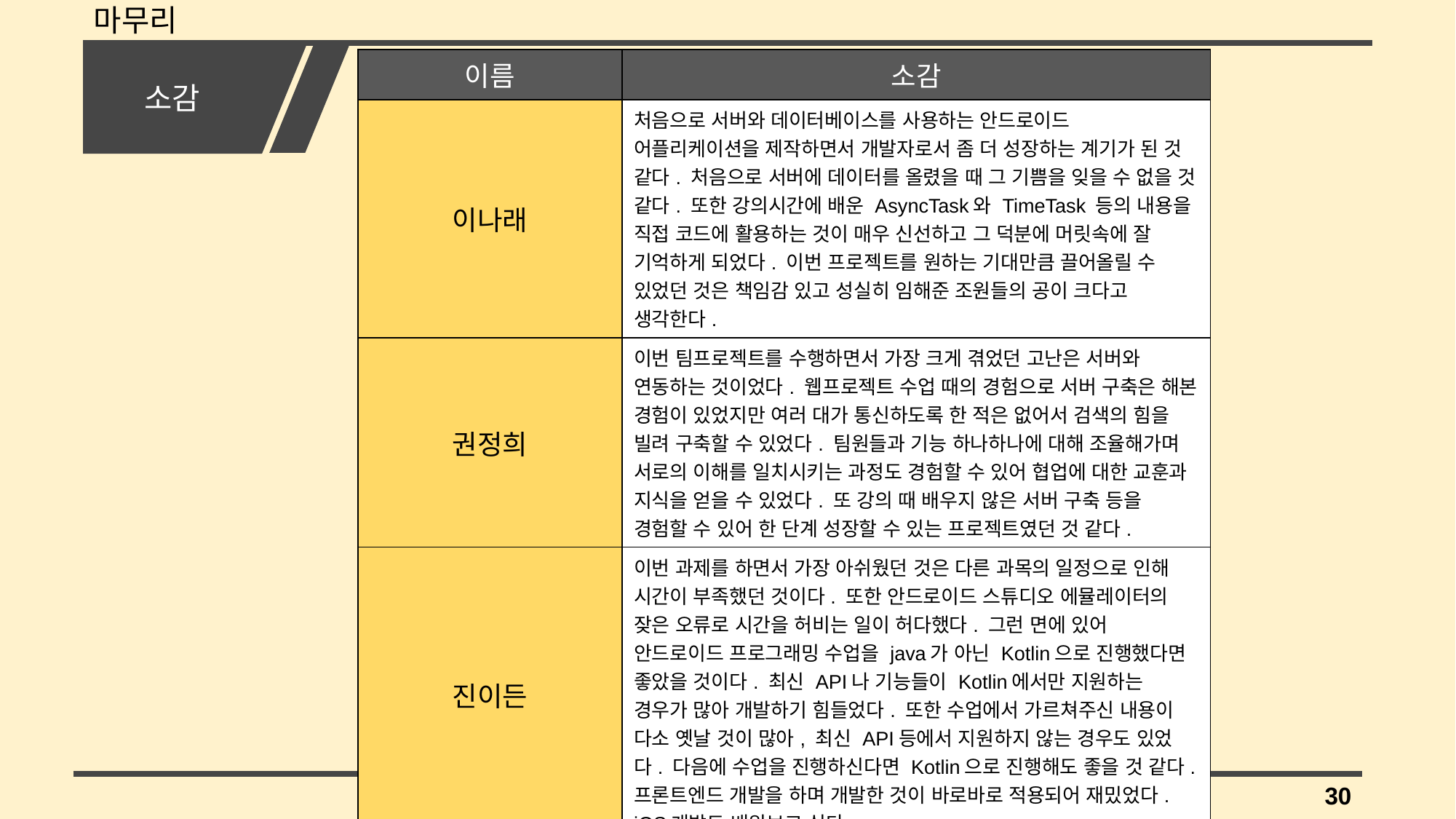

마무리
# 소감
| 이름 | 소감 |
| --- | --- |
| 이나래 | 처음으로 서버와 데이터베이스를 사용하는 안드로이드 어플리케이션을 제작하면서 개발자로서 좀 더 성장하는 계기가 된 것 같다. 처음으로 서버에 데이터를 올렸을 때 그 기쁨을 잊을 수 없을 것 같다. 또한 강의시간에 배운 AsyncTask와 TimeTask 등의 내용을 직접 코드에 활용하는 것이 매우 신선하고 그 덕분에 머릿속에 잘 기억하게 되었다. 이번 프로젝트를 원하는 기대만큼 끌어올릴 수 있었던 것은 책임감 있고 성실히 임해준 조원들의 공이 크다고 생각한다. |
| 권정희 | 이번 팀프로젝트를 수행하면서 가장 크게 겪었던 고난은 서버와 연동하는 것이었다. 웹프로젝트 수업 때의 경험으로 서버 구축은 해본 경험이 있었지만 여러 대가 통신하도록 한 적은 없어서 검색의 힘을 빌려 구축할 수 있었다. 팀원들과 기능 하나하나에 대해 조율해가며 서로의 이해를 일치시키는 과정도 경험할 수 있어 협업에 대한 교훈과 지식을 얻을 수 있었다. 또 강의 때 배우지 않은 서버 구축 등을 경험할 수 있어 한 단계 성장할 수 있는 프로젝트였던 것 같다. |
| 진이든 | 이번 과제를 하면서 가장 아쉬웠던 것은 다른 과목의 일정으로 인해 시간이 부족했던 것이다. 또한 안드로이드 스튜디오 에뮬레이터의 잦은 오류로 시간을 허비는 일이 허다했다. 그런 면에 있어 안드로이드 프로그래밍 수업을 java가 아닌 Kotlin으로 진행했다면 좋았을 것이다. 최신 API나 기능들이 Kotlin에서만 지원하는 경우가 많아 개발하기 힘들었다. 또한 수업에서 가르쳐주신 내용이 다소 옛날 것이 많아, 최신 API등에서 지원하지 않는 경우도 있었다. 다음에 수업을 진행하신다면 Kotlin으로 진행해도 좋을 것 같다. 프론트엔드 개발을 하며 개발한 것이 바로바로 적용되어 재밌었다. iOS개발도 배워보고 싶다. |
30